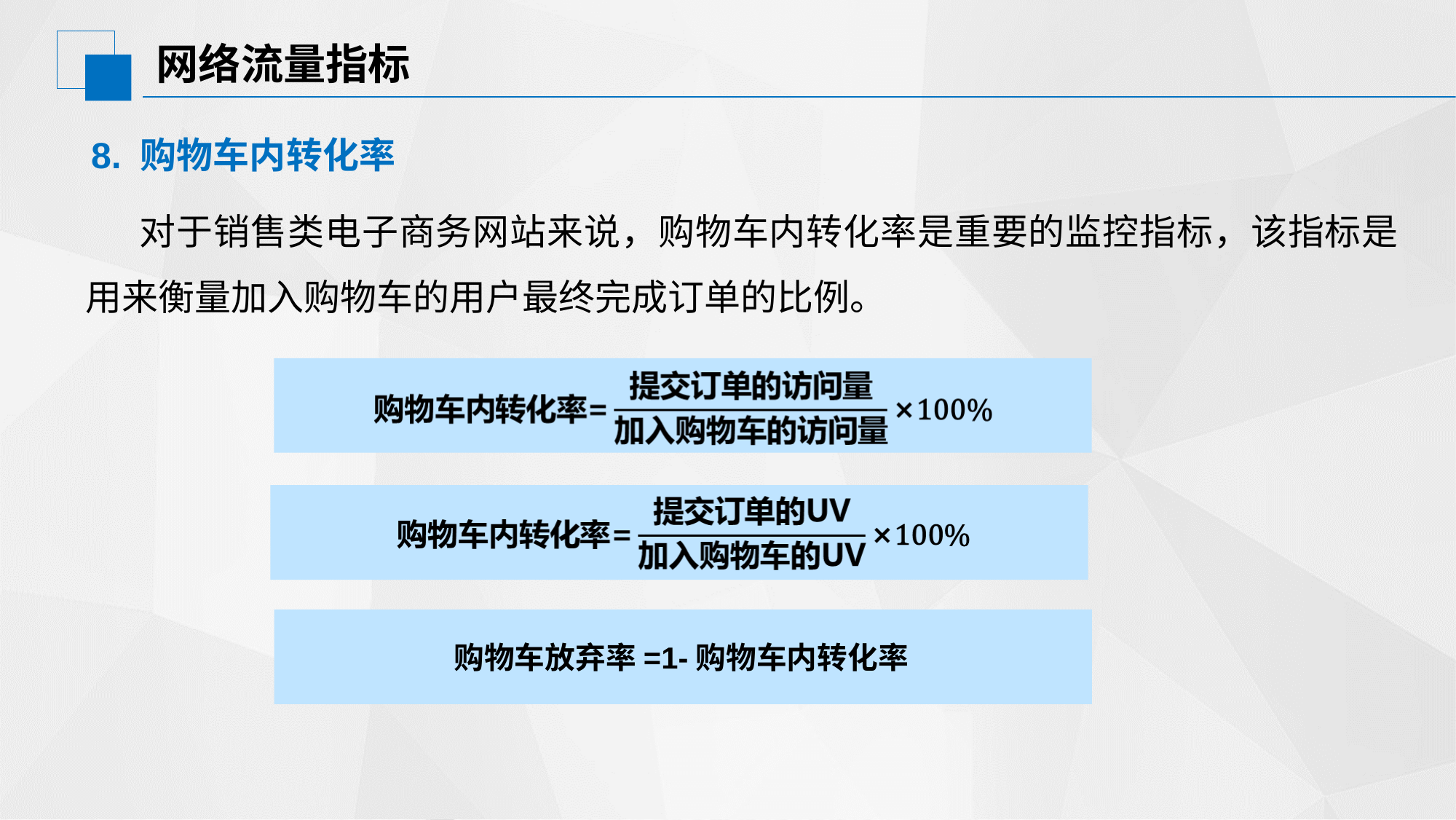

# 网络流量指标
8. 购物车内转化率
对于销售类电子商务网站来说，购物车内转化率是重要的监控指标，该指标是用来衡量加入购物车的用户最终完成订单的比例。

购物车放弃率=1-购物车内转化率